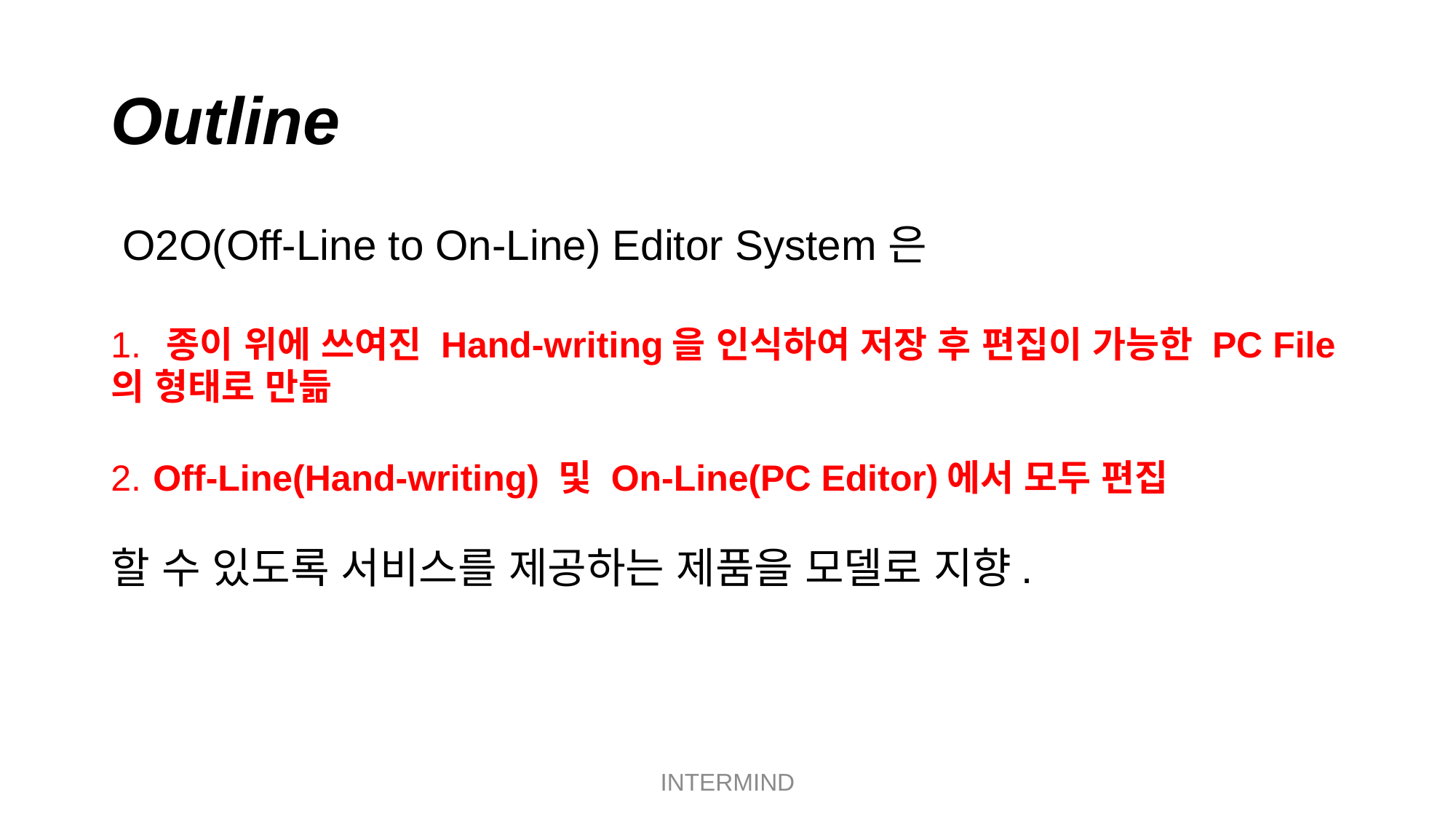

# Outline
 O2O(Off-Line to On-Line) Editor System은

1. 종이 위에 쓰여진 Hand-writing을 인식하여 저장 후 편집이 가능한 PC File의 형태로 만듦

2. Off-Line(Hand-writing) 및 On-Line(PC Editor)에서 모두 편집

할 수 있도록 서비스를 제공하는 제품을 모델로 지향.
INTERMIND